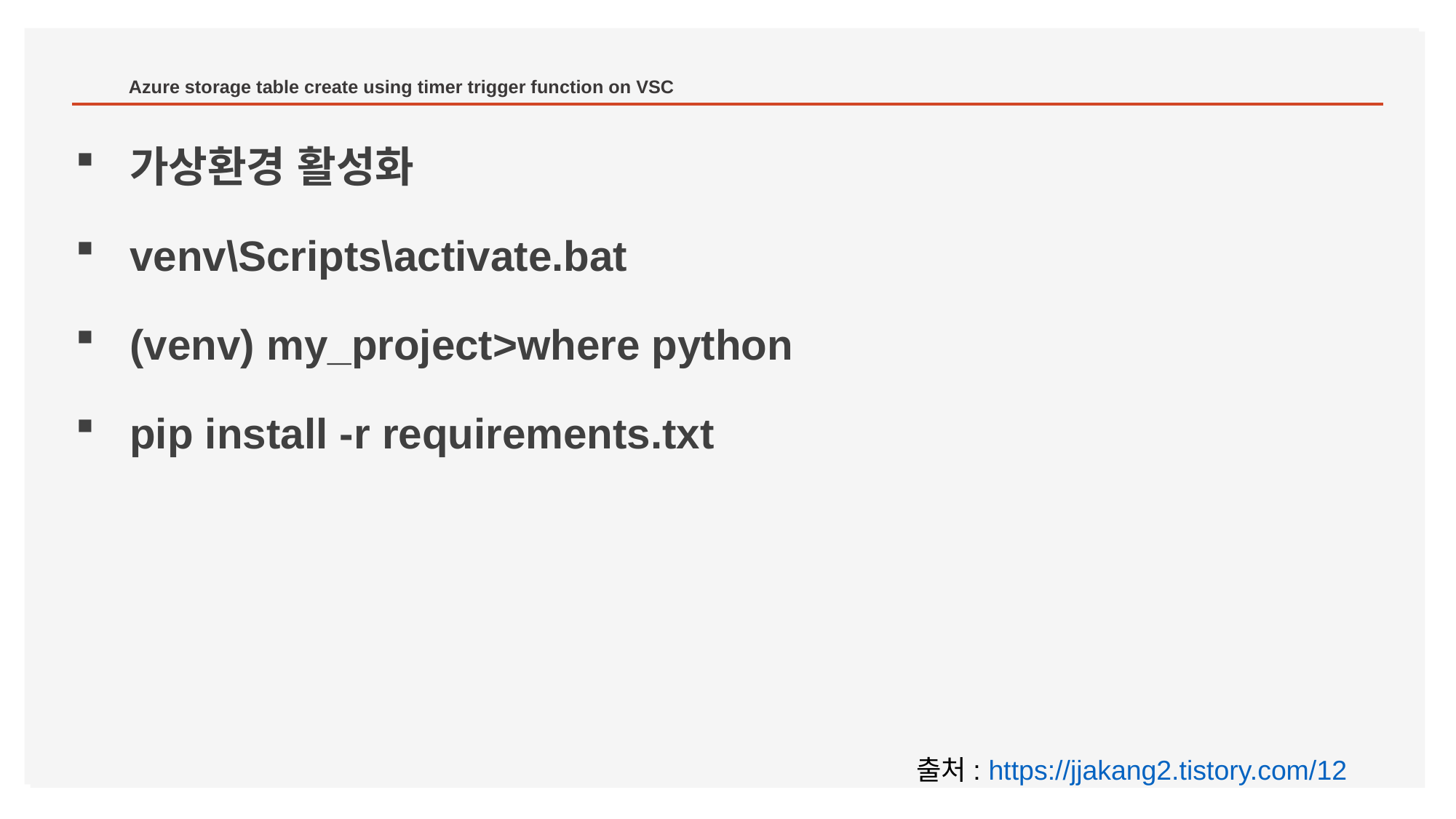

# Azure storage table create using timer trigger function on VSC
가상환경 활성화
venv\Scripts\activate.bat
(venv) my_project>where python
pip install -r requirements.txt

출처: https://jjakang2.tistory.com/12